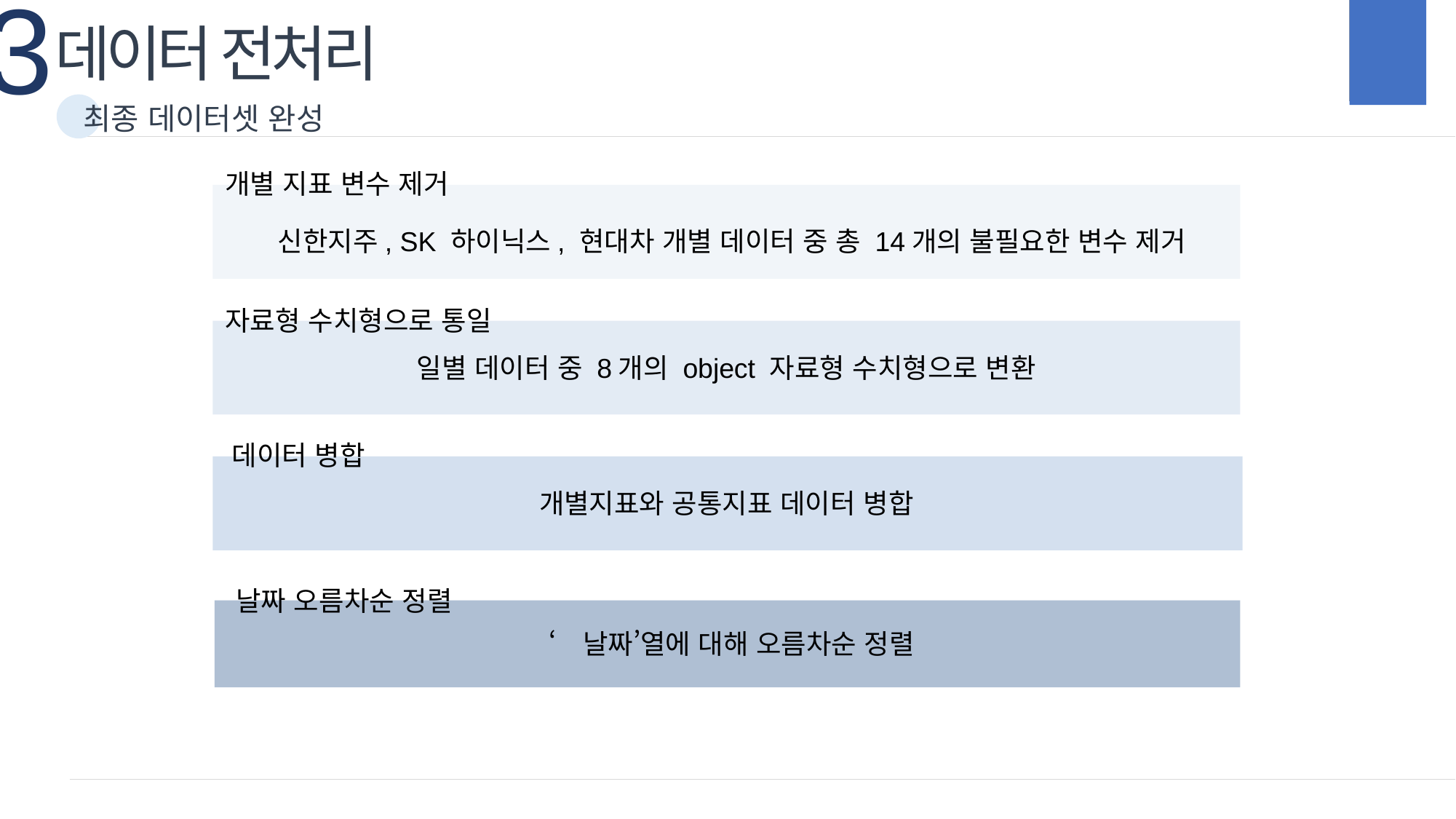

3

데이터 전처리

최종 데이터셋 완성
개별 지표 변수 제거
신한지주, SK 하이닉스, 현대차 개별 데이터 중 총 14개의 불필요한 변수 제거

자료형 수치형으로 통일
일별 데이터 중 8개의 object 자료형 수치형으로 변환

데이터 병합

개별지표와 공통지표 데이터 병합
날짜 오름차순 정렬

‘날짜’열에 대해 오름차순 정렬